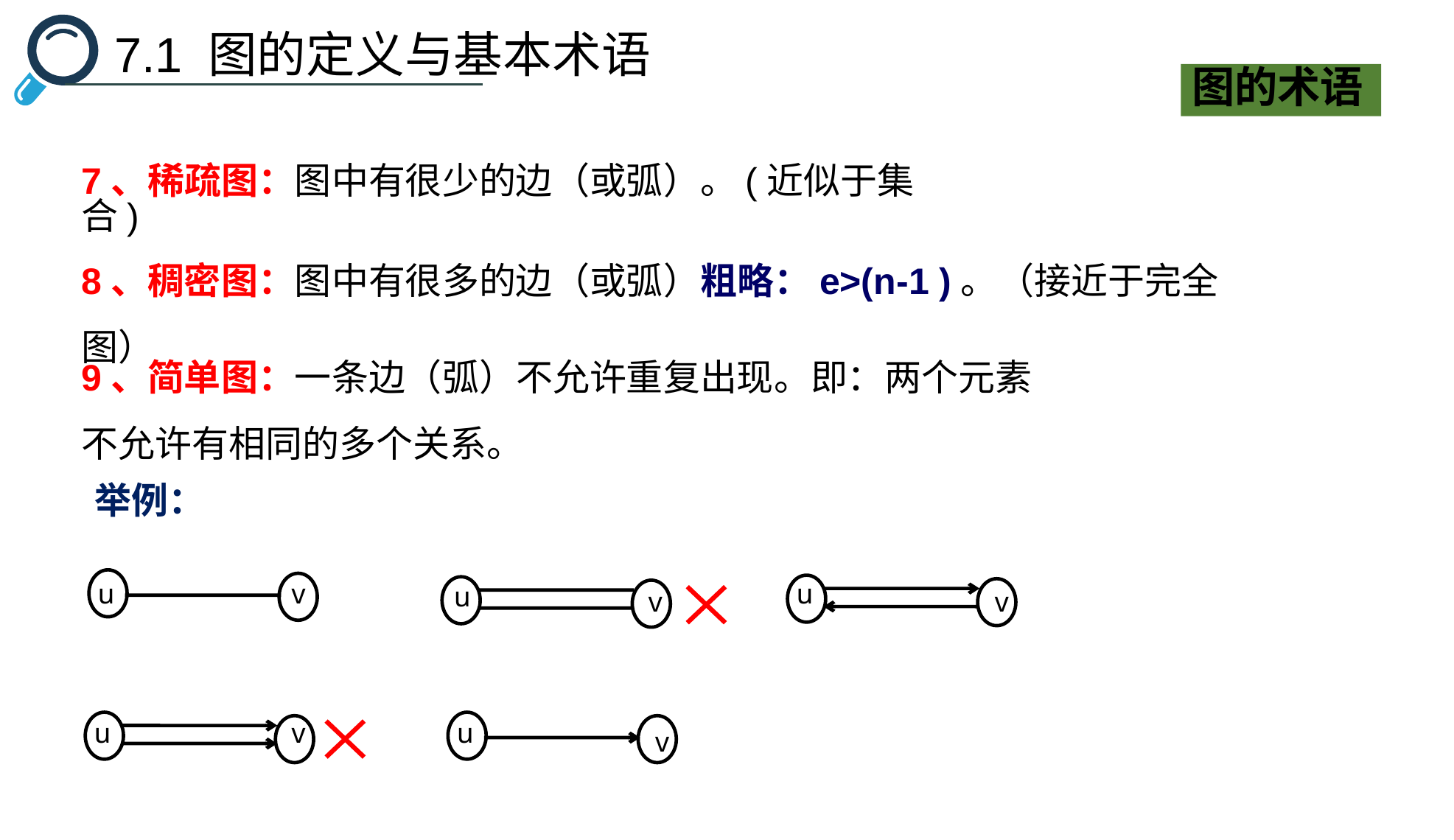

7.1 图的定义与基本术语
图的术语
7、稀疏图：图中有很少的边（或弧）。(近似于集合)
8、稠密图：图中有很多的边（或弧）粗略：e>(n-1 )。（接近于完全图）
9、简单图：一条边（弧）不允许重复出现。即：两个元素不允许有相同的多个关系。
举例：

u

v

u

v

u

v

u

v

u

v